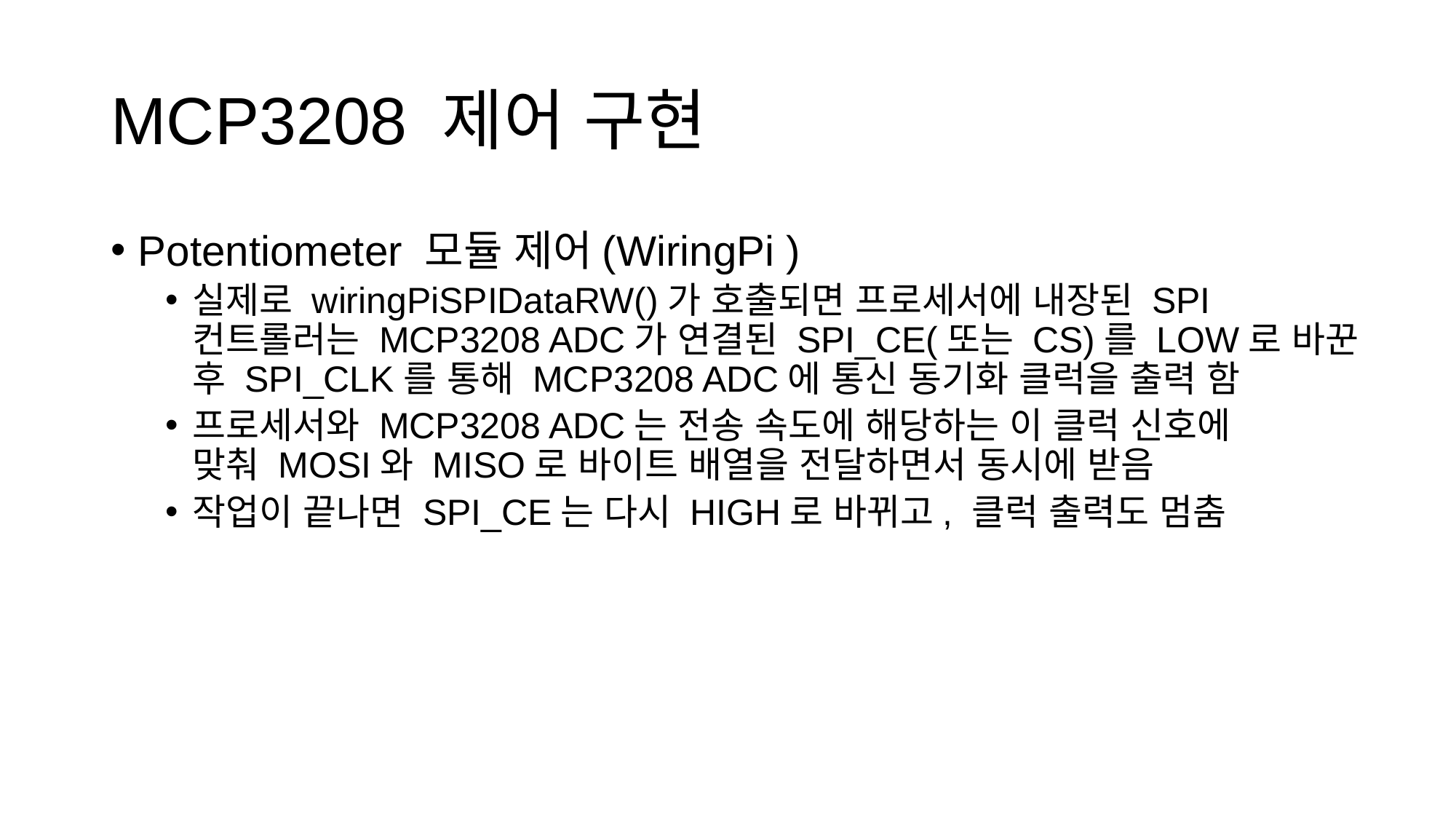

# MCP3208 제어 구현
Potentiometer 모듈 제어(WiringPi )
실제로 wiringPiSPIDataRW()가 호출되면 프로세서에 내장된 SPI 컨트롤러는 MCP3208 ADC가 연결된 SPI_CE(또는 CS)를 LOW로 바꾼 후 SPI_CLK를 통해 MCP3208 ADC에 통신 동기화 클럭을 출력 함
프로세서와 MCP3208 ADC는 전송 속도에 해당하는 이 클럭 신호에
맞춰 MOSI와 MISO로 바이트 배열을 전달하면서 동시에 받음
작업이 끝나면 SPI_CE는 다시 HIGH로 바뀌고, 클럭 출력도 멈춤